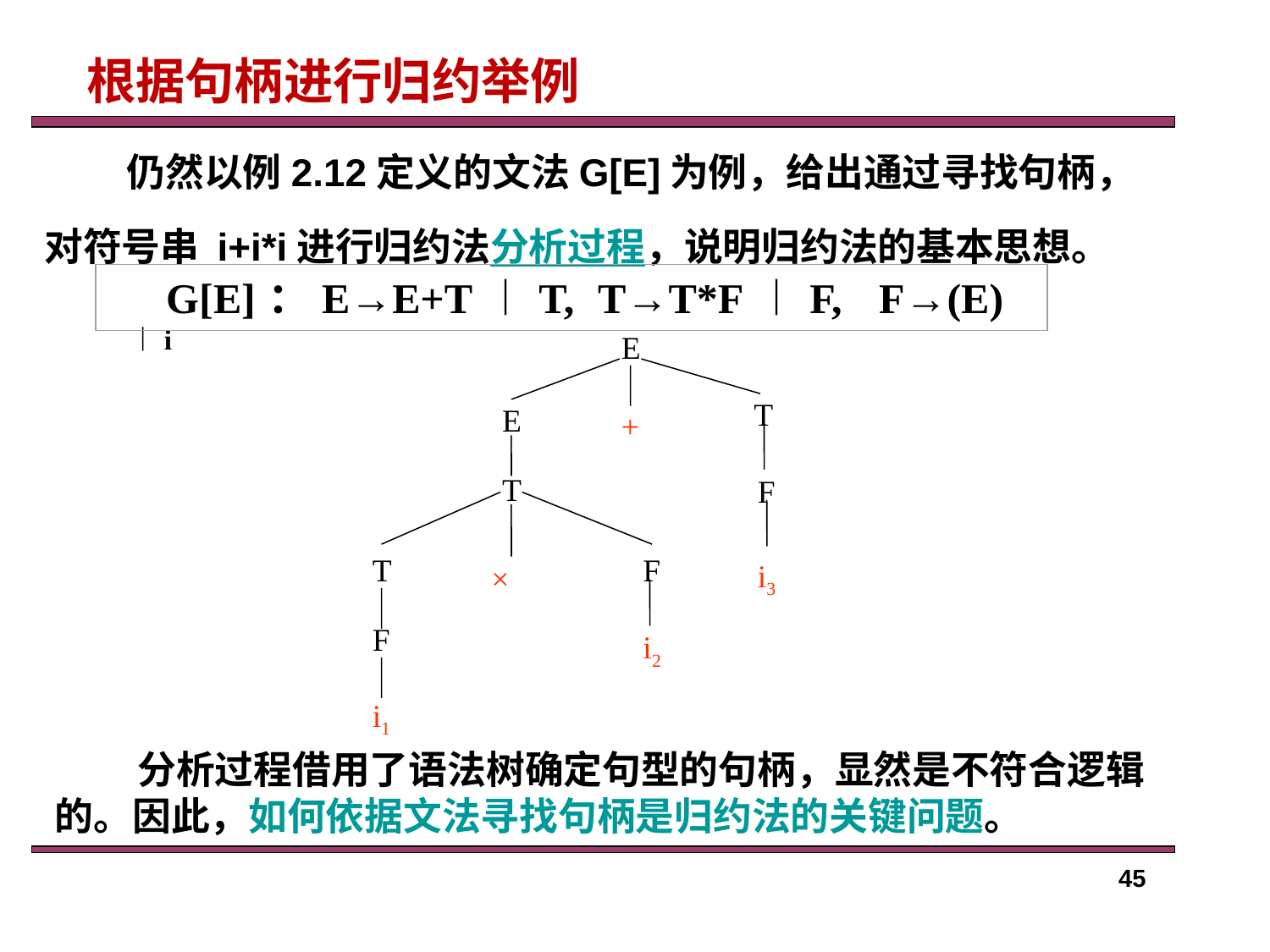

根据句柄进行归约举例
仍然以例2.12定义的文法G[E]为例，给出通过寻找句柄，对符号串 i+i*i进行归约法分析过程，说明归约法的基本思想。

G[E]：E→E+T︱T,  T→T*F︱F,   F→(E)︱i
E

T
E
+

T
F

T
F
i3
×

F
i2

i1
分析过程借用了语法树确定句型的句柄，显然是不符合逻辑的。因此，如何依据文法寻找句柄是归约法的关键问题。
45